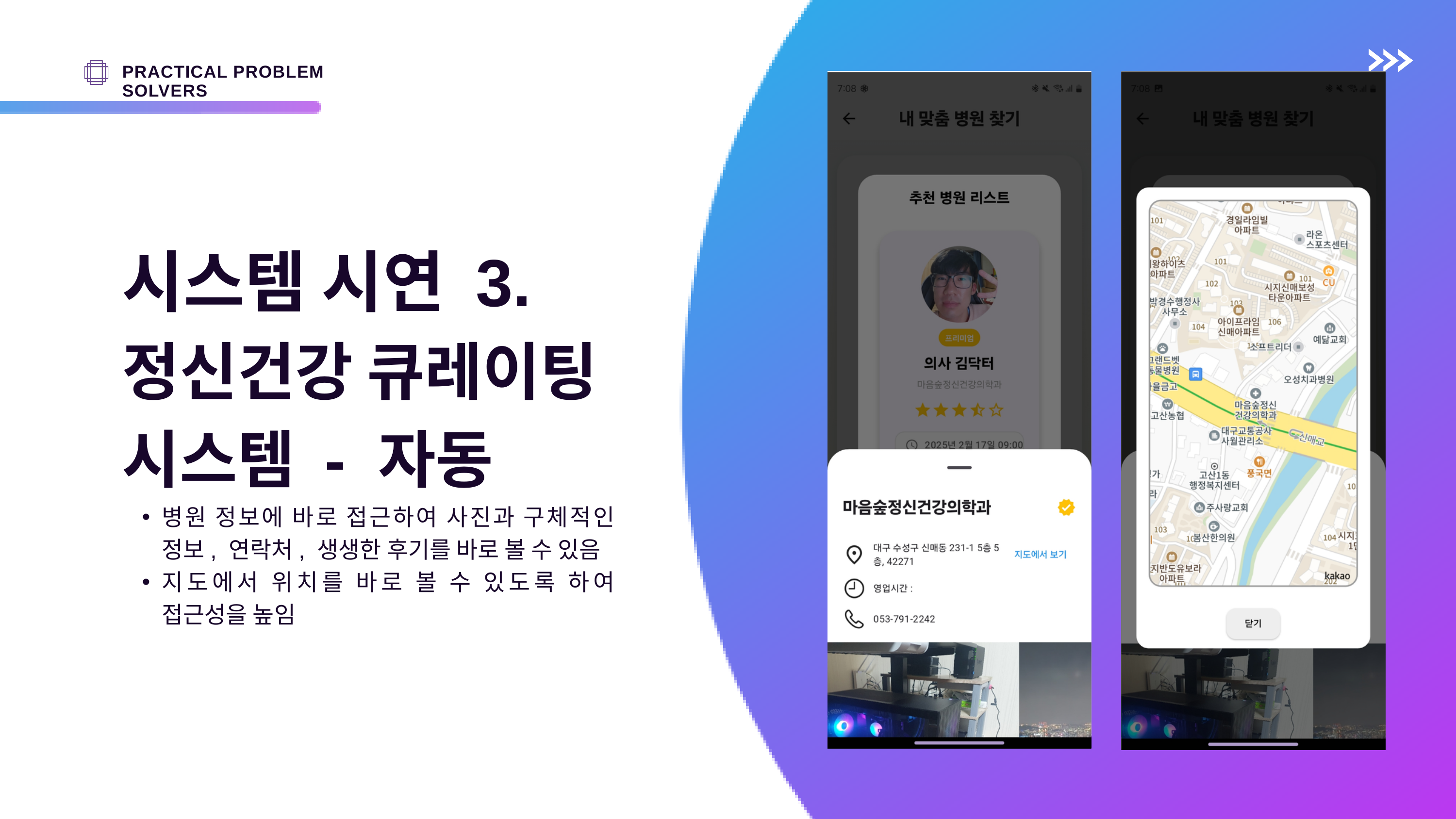

PRACTICAL PROBLEM SOLVERS

시스템 시연 3.
정신건강 큐레이팅 시스템 - 자동
병원 정보에 바로 접근하여 사진과 구체적인 정보, 연락처, 생생한 후기를 바로 볼 수 있음
지도에서 위치를 바로 볼 수 있도록 하여 접근성을 높임